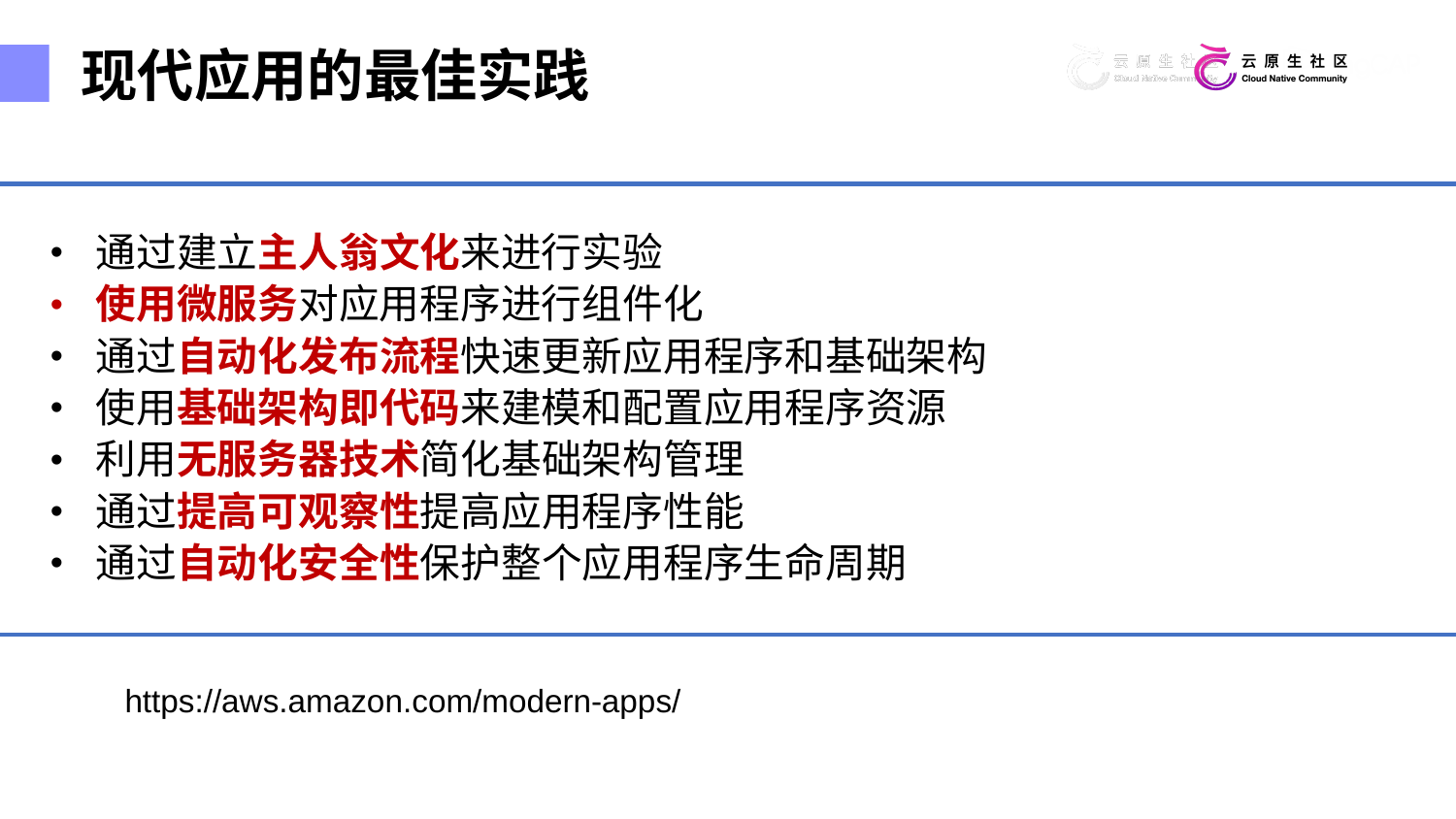

现代应用的最佳实践

通过建立主人翁文化来进行实验
使用微服务对应用程序进行组件化
通过自动化发布流程快速更新应用程序和基础架构
使用基础架构即代码来建模和配置应用程序资源
利用无服务器技术简化基础架构管理
通过提高可观察性提高应用程序性能
通过自动化安全性保护整个应用程序生命周期
https://aws.amazon.com/modern-apps/